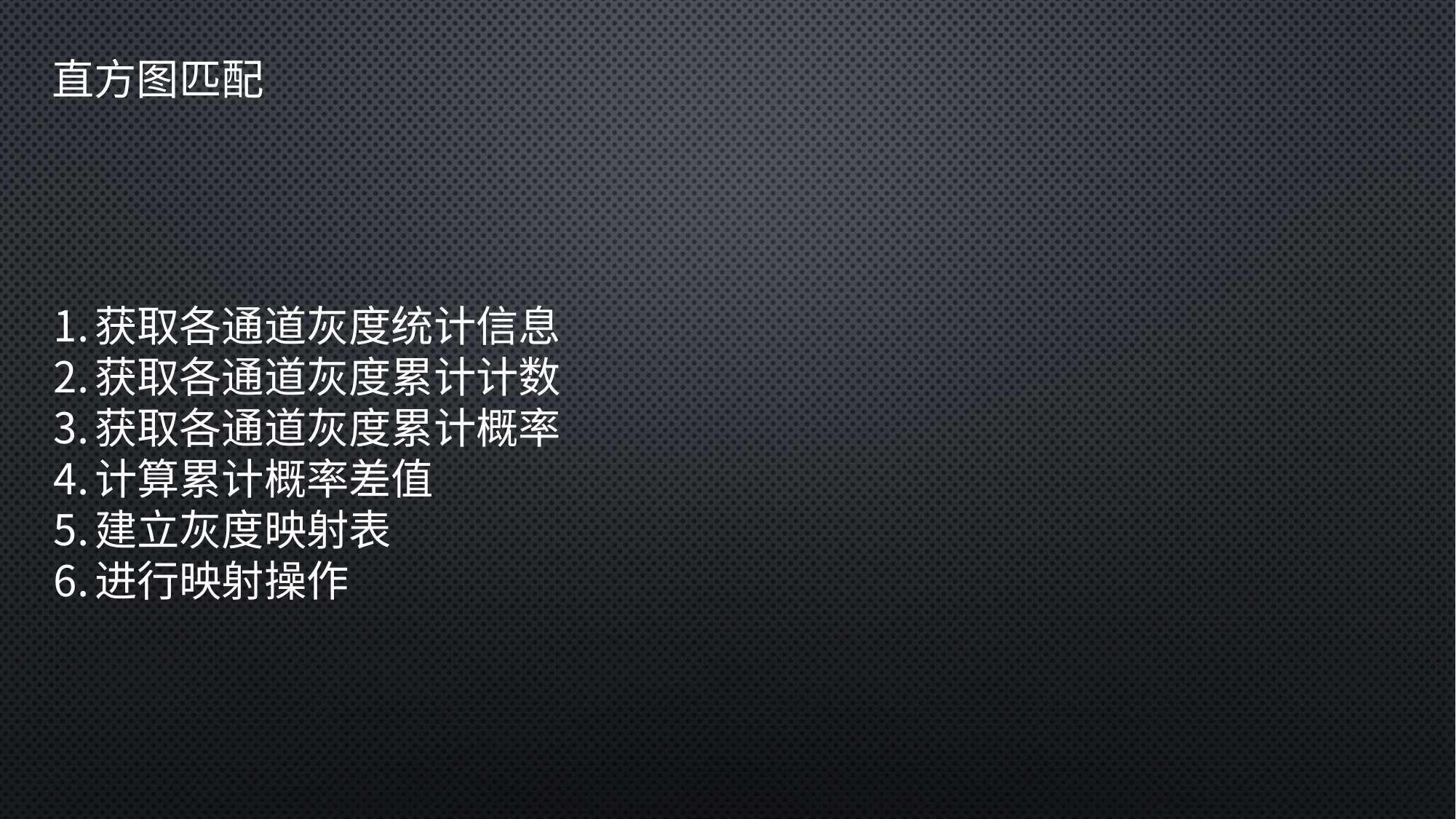

直方图匹配
获取各通道灰度统计信息
获取各通道灰度累计计数
获取各通道灰度累计概率
计算累计概率差值
建立灰度映射表
进行映射操作